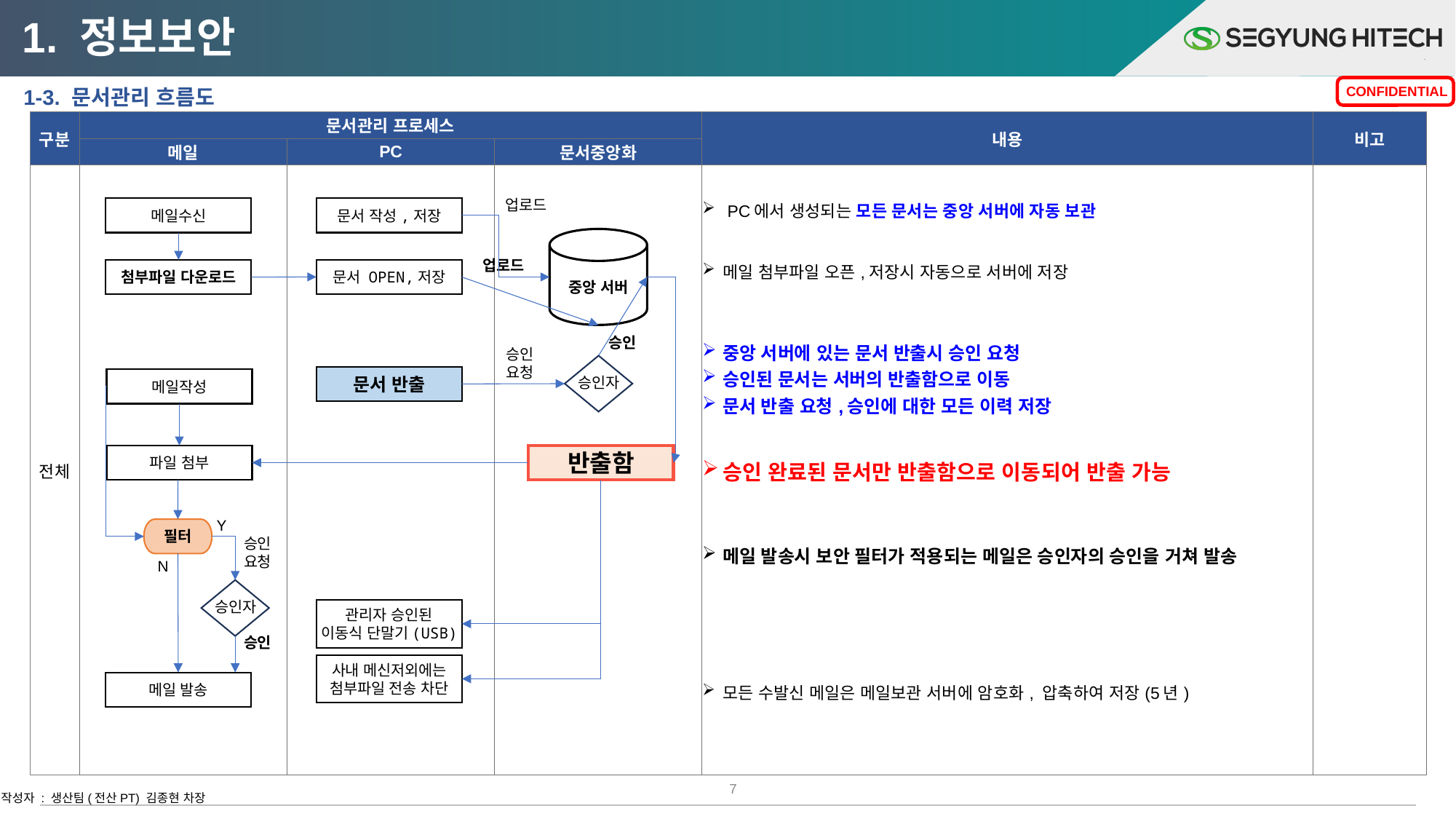

1. 정보보안
 1-3. 문서관리 흐름도
| 구분 | 문서관리 프로세스 |  |  | 내용 | 비고 |
| --- | --- | --- | --- | --- | --- |
|  | 메일 | PC | 문서중앙화 |  |  |
| 전체 |  |  |  | PC에서 생성되는 모든 문서는 중앙 서버에 자동 보관 메일 첨부파일 오픈,저장시 자동으로 서버에 저장 중앙 서버에 있는 문서 반출시 승인 요청 승인된 문서는 서버의 반출함으로 이동 문서 반출 요청,승인에 대한 모든 이력 저장 승인 완료된 문서만 반출함으로 이동되어 반출 가능 메일 발송시 보안 필터가 적용되는 메일은 승인자의 승인을 거쳐 발송 모든 수발신 메일은 메일보관 서버에 암호화, 압축하여 저장(5년) |  |
업로드
메일수신
문서 작성,저장

업로드
첨부파일 다운로드
문서 OPEN,저장
중앙 서버
승인
승인
요청

승인자
문서 반출
메일작성
파일 첨부
반출함
Y
필터
승인
요청
N

승인자
관리자 승인된
이동식 단말기(USB)
승인
사내 메신저외에는 첨부파일 전송 차단
메일 발송
7